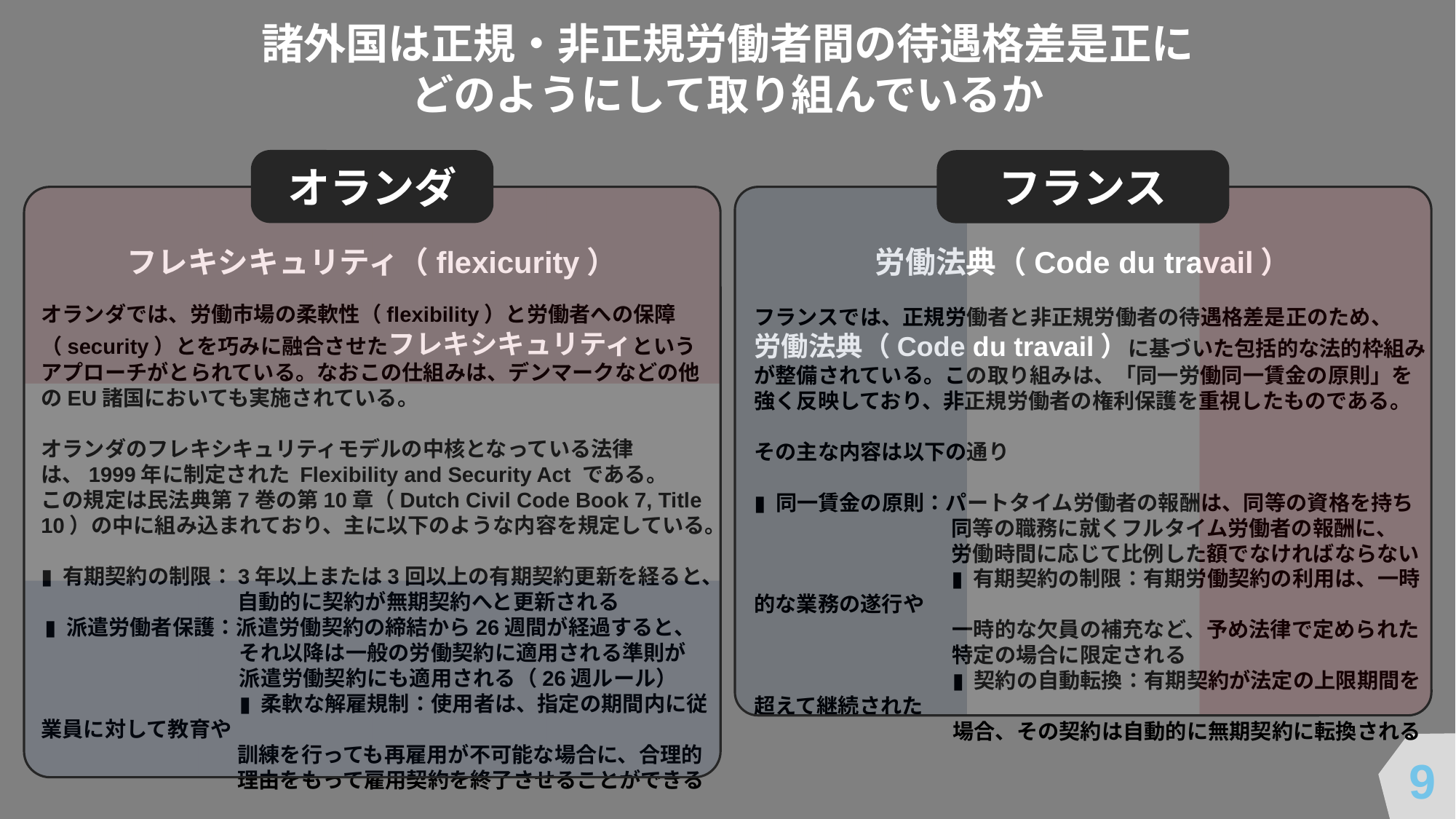

諸外国は正規・非正規労働者間の待遇格差是正に
どのようにして取り組んでいるか
オランダ
フランス

フレキシキュリティ（flexicurity）
労働法典（Code du travail）
オランダでは、労働市場の柔軟性（flexibility）と労働者への保障（security）とを巧みに融合させたフレキシキュリティという
アプローチがとられている。なおこの仕組みは、デンマークなどの他のEU諸国においても実施されている。

オランダのフレキシキュリティモデルの中核となっている法律は、1999年に制定された Flexibility and Security Act である。
この規定は民法典第7巻の第10章（Dutch Civil Code Book 7, Title 10）の中に組み込まれており、主に以下のような内容を規定している。

▮ 有期契約の制限：3年以上または3回以上の有期契約更新を経ると、
自動的に契約が無期契約へと更新される
▮ 派遣労働者保護：派遣労働契約の締結から26週間が経過すると、
それ以降は一般の労働契約に適用される準則が
派遣労働契約にも適用される（26週ルール）
▮ 柔軟な解雇規制：使用者は、指定の期間内に従業員に対して教育や
訓練を行っても再雇用が不可能な場合に、合理的
理由をもって雇用契約を終了させることができる
フランスでは、正規労働者と非正規労働者の待遇格差是正のため、
労働法典（Code du travail）に基づいた包括的な法的枠組みが整備されている。この取り組みは、「同一労働同一賃金の原則」を強く反映しており、非正規労働者の権利保護を重視したものである。

その主な内容は以下の通り

▮ 同一賃金の原則：パートタイム労働者の報酬は、同等の資格を持ち
同等の職務に就くフルタイム労働者の報酬に、
労働時間に応じて比例した額でなければならない
▮ 有期契約の制限：有期労働契約の利用は、一時的な業務の遂行や
一時的な欠員の補充など、予め法律で定められた
特定の場合に限定される
▮ 契約の自動転換：有期契約が法定の上限期間を超えて継続された
場合、その契約は自動的に無期契約に転換される

9